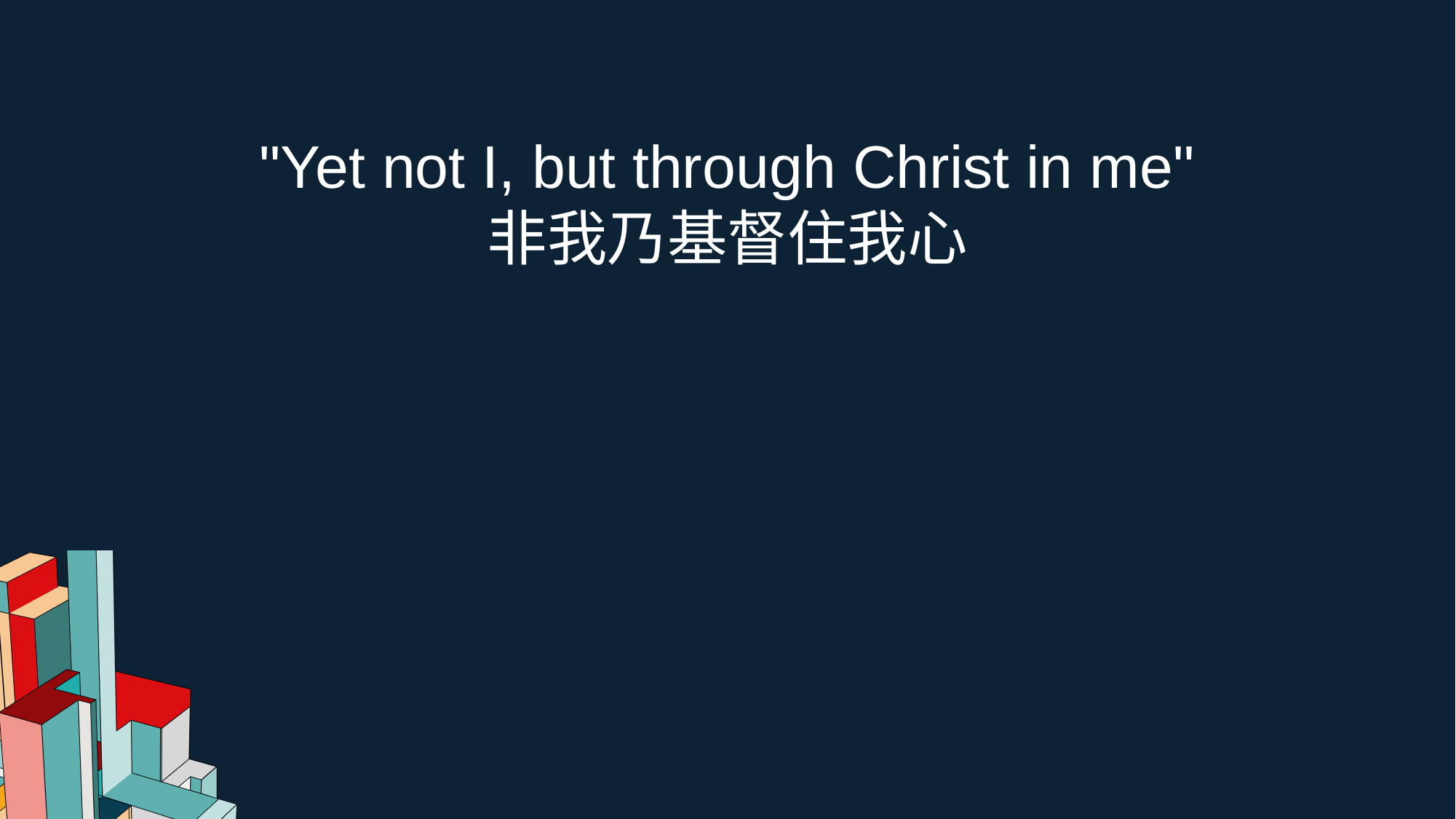

"Yet not I, but through Christ in me"
非我乃基督住我心